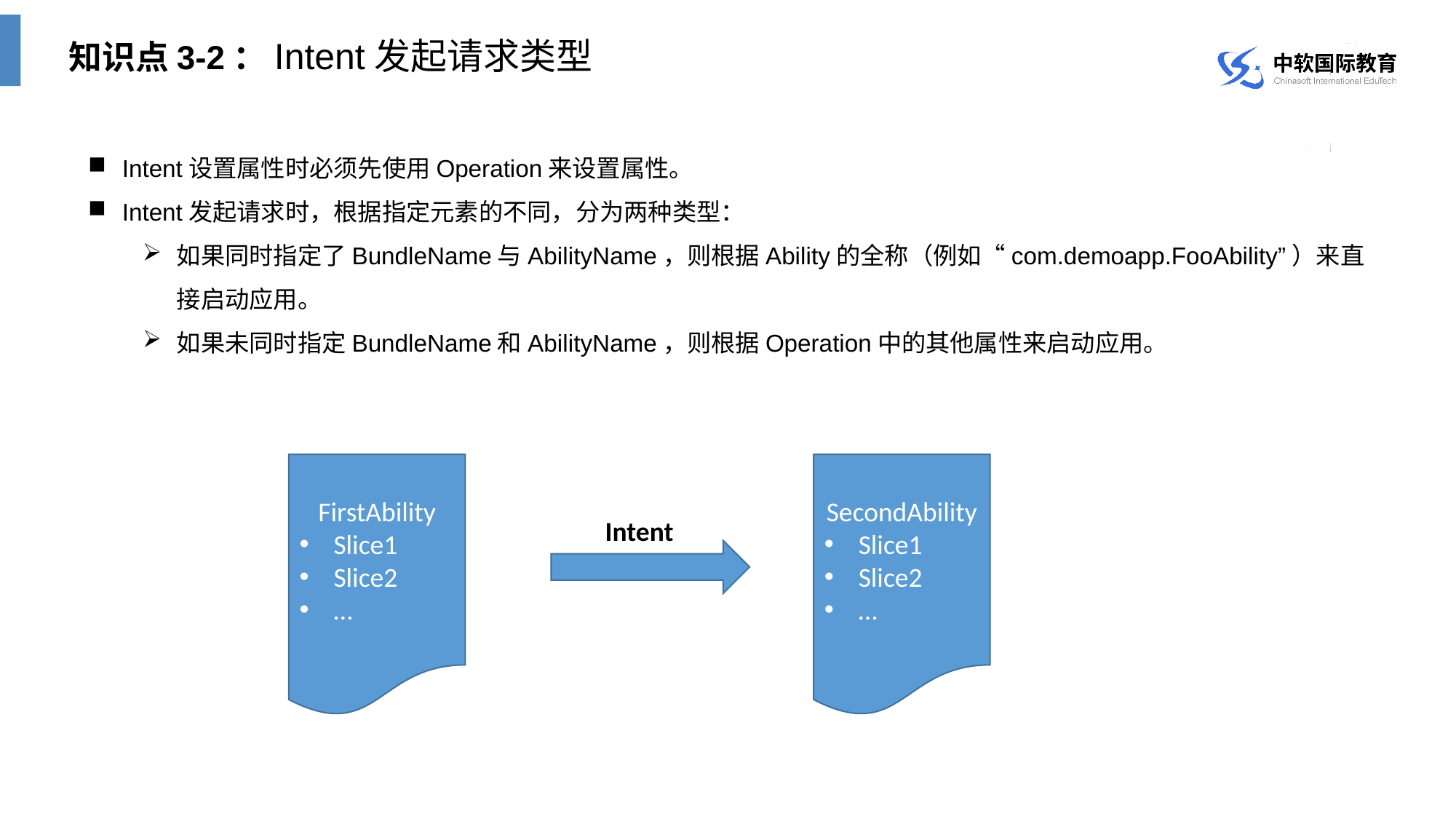

知识点3-2：Intent发起请求类型
Intent设置属性时必须先使用Operation来设置属性。
Intent发起请求时，根据指定元素的不同，分为两种类型：
如果同时指定了BundleName与AbilityName，则根据Ability的全称（例如“com.demoapp.FooAbility”）来直接启动应用。
如果未同时指定BundleName和AbilityName，则根据Operation中的其他属性来启动应用。

FirstAbility
Slice1
Slice2
…
SecondAbility
Slice1
Slice2
…
Intent